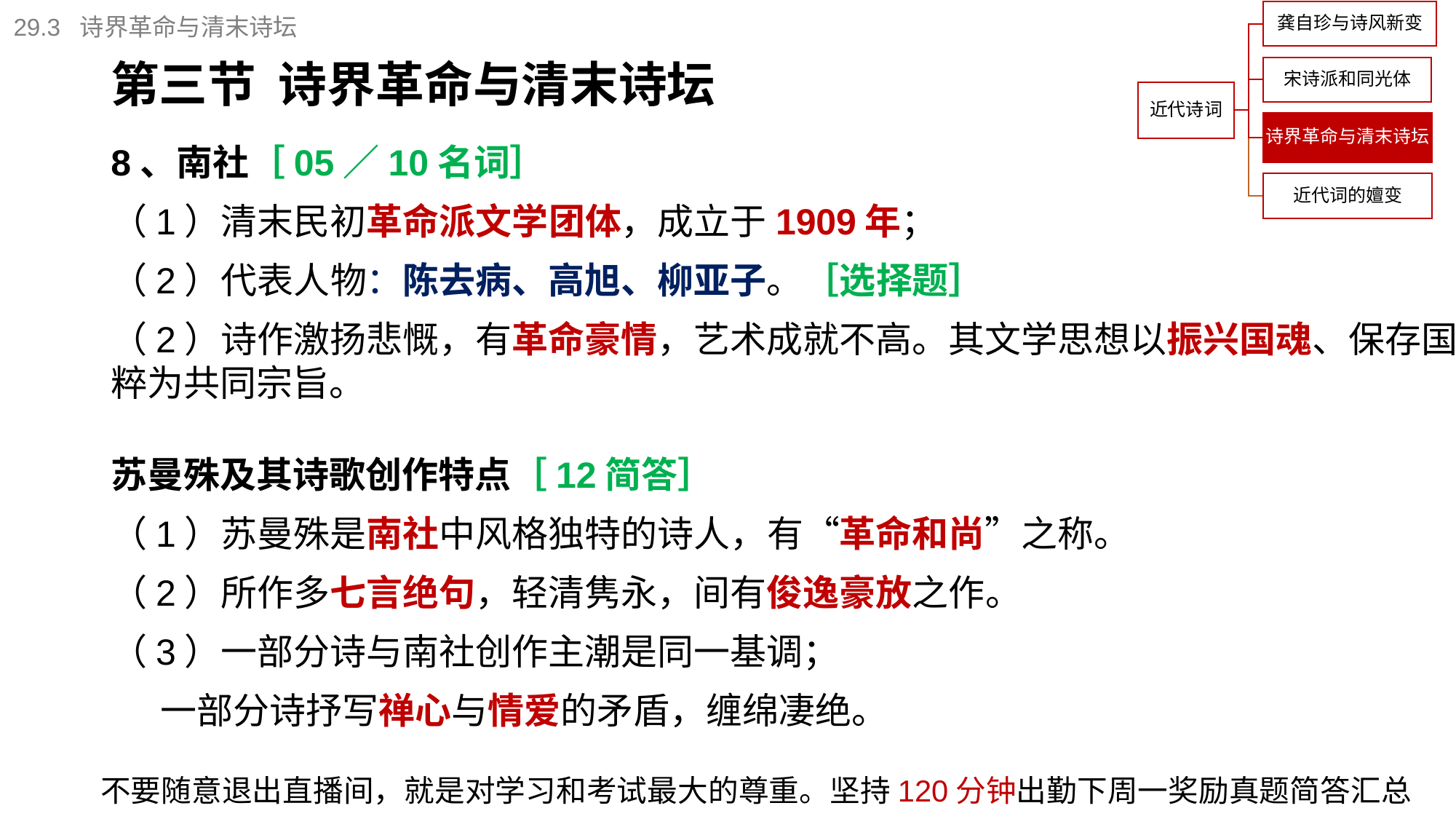

近代诗词
龚自珍与诗风新变
宋诗派和同光体
诗界革命与清末诗坛
近代词的嬗变
29.3  诗界革命与清末诗坛
# 第三节  诗界革命与清末诗坛
8、南社［05／10名词］
（1）清末民初革命派文学团体，成立于1909年；
（2）代表人物：陈去病、高旭、柳亚子。［选择题］
（2）诗作激扬悲慨，有革命豪情，艺术成就不高。其文学思想以振兴国魂、保存国粹为共同宗旨。

苏曼殊及其诗歌创作特点［12简答］
（1）苏曼殊是南社中风格独特的诗人，有“革命和尚”之称。
（2）所作多七言绝句，轻清隽永，间有俊逸豪放之作。
（3）一部分诗与南社创作主潮是同一基调；
     一部分诗抒写禅心与情爱的矛盾，缠绵凄绝。